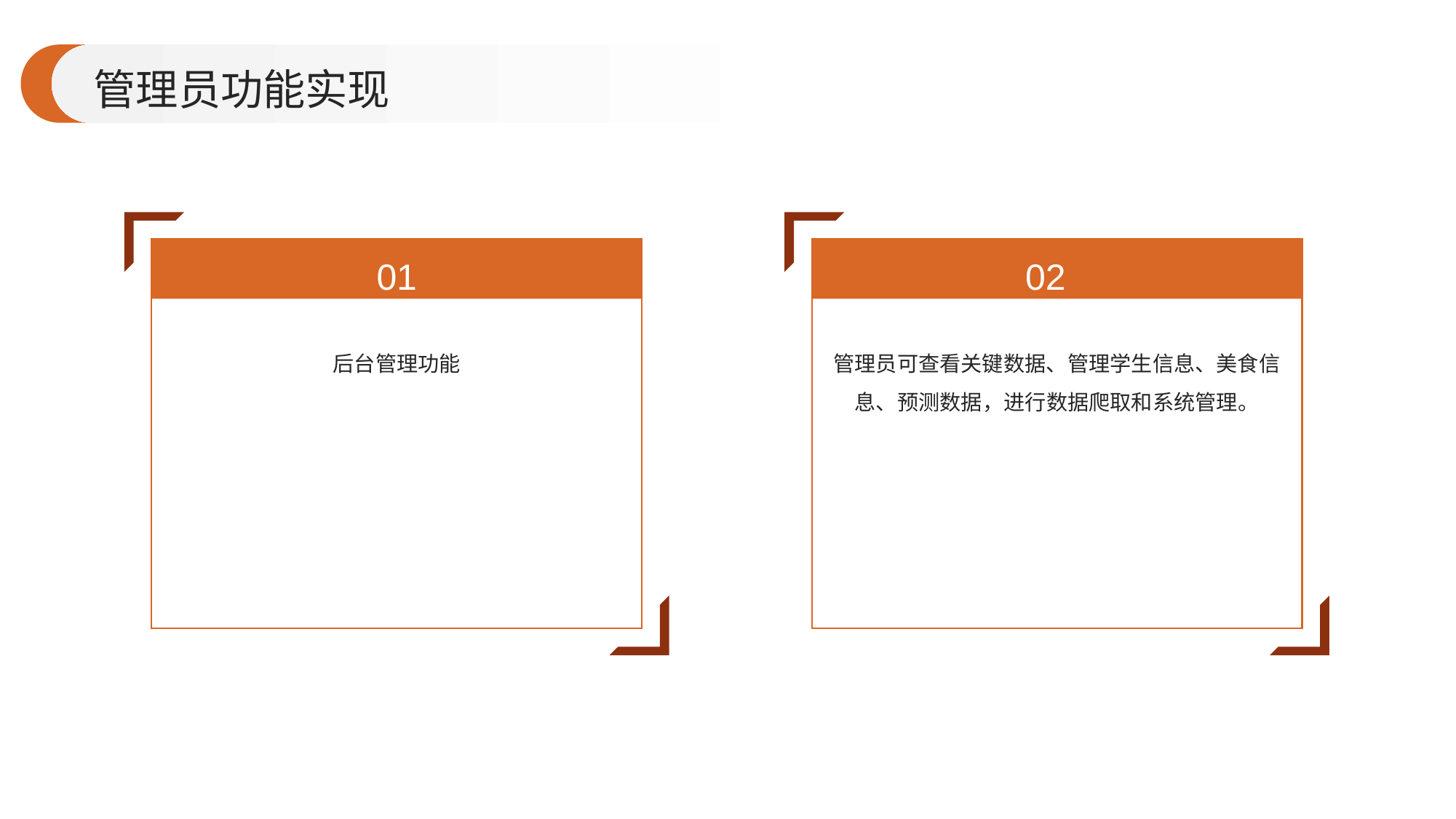

管理员功能实现

01
02

后台管理功能
管理员可查看关键数据、管理学生信息、美食信息、预测数据，进行数据爬取和系统管理。